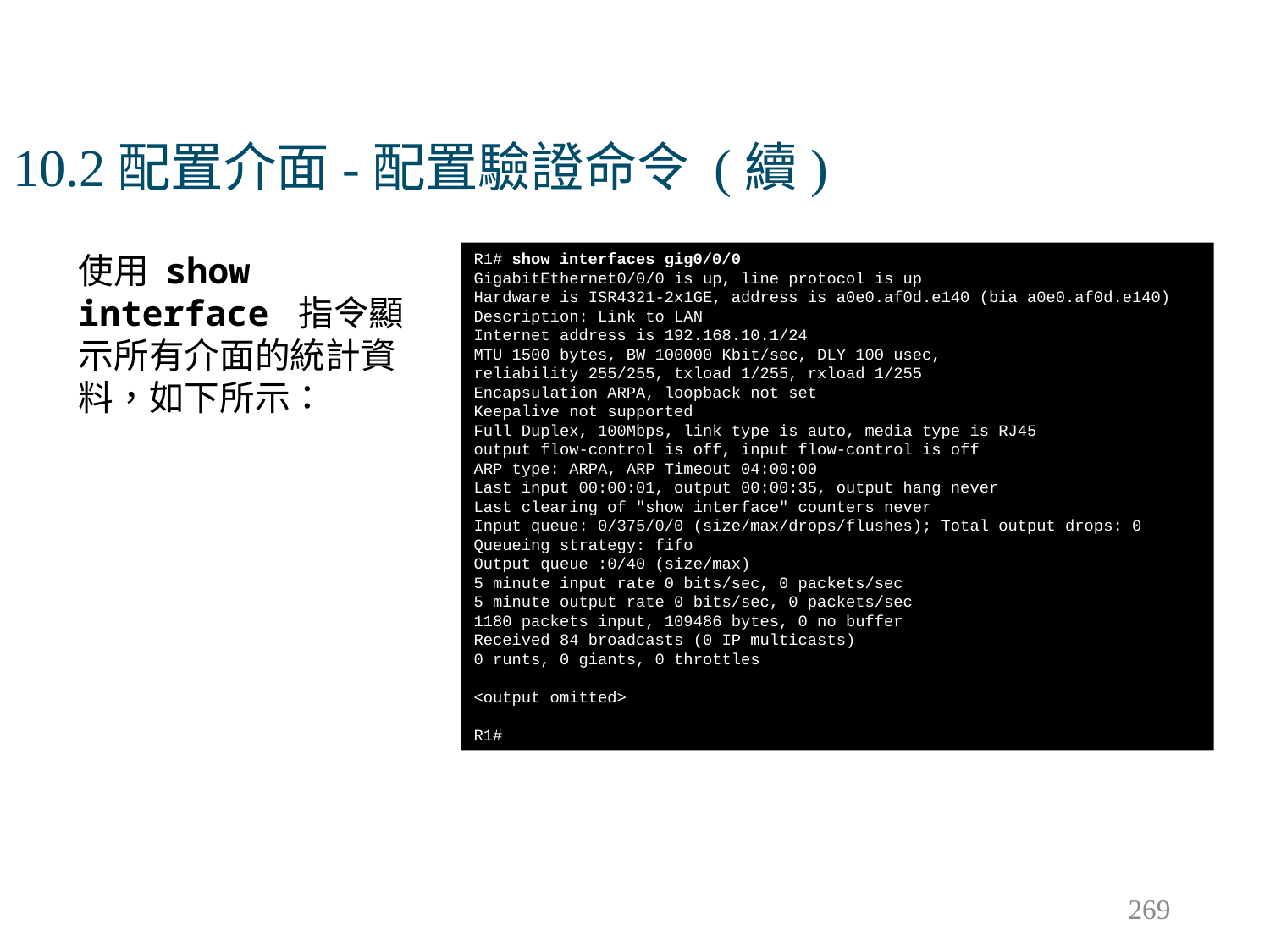

# 10.2配置介面-配置驗證命令 (續)
使用 show interface 指令顯示所有介面的統計資料，如下所示：
R1# show interfaces gig0/0/0
GigabitEthernet0/0/0 is up, line protocol is up
Hardware is ISR4321-2x1GE, address is a0e0.af0d.e140 (bia a0e0.af0d.e140)
Description: Link to LAN
Internet address is 192.168.10.1/24
MTU 1500 bytes, BW 100000 Kbit/sec, DLY 100 usec,
reliability 255/255, txload 1/255, rxload 1/255
Encapsulation ARPA, loopback not set
Keepalive not supported
Full Duplex, 100Mbps, link type is auto, media type is RJ45
output flow-control is off, input flow-control is off
ARP type: ARPA, ARP Timeout 04:00:00
Last input 00:00:01, output 00:00:35, output hang never
Last clearing of "show interface" counters never
Input queue: 0/375/0/0 (size/max/drops/flushes); Total output drops: 0
Queueing strategy: fifo
Output queue :0/40 (size/max)
5 minute input rate 0 bits/sec, 0 packets/sec
5 minute output rate 0 bits/sec, 0 packets/sec
1180 packets input, 109486 bytes, 0 no buffer
Received 84 broadcasts (0 IP multicasts)
0 runts, 0 giants, 0 throttles

<output omitted>

R1#
269